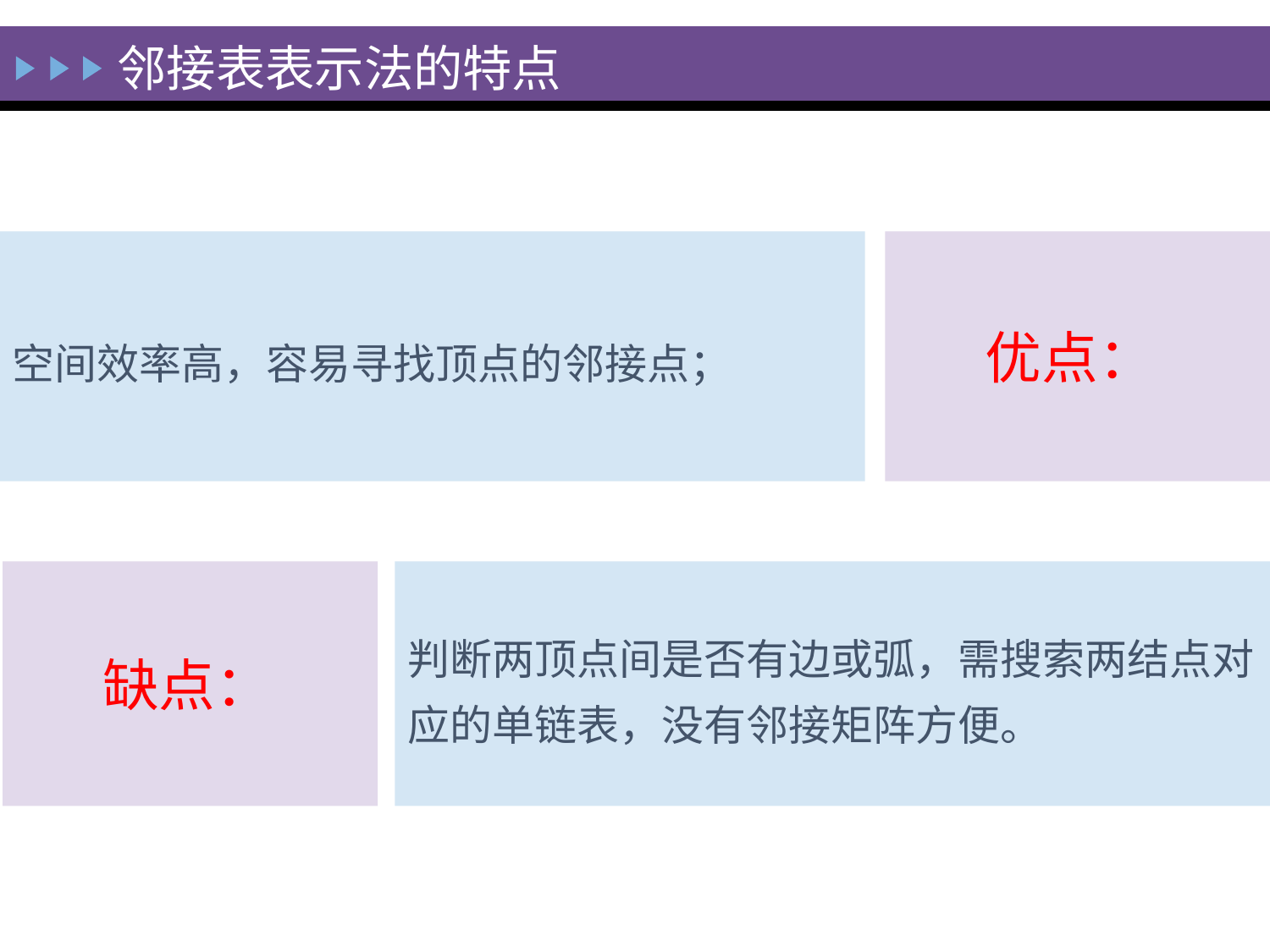

邻接表表示法的特点
空间效率高，容易寻找顶点的邻接点；
优点：
缺点：
判断两顶点间是否有边或弧，需搜索两结点对应的单链表，没有邻接矩阵方便。